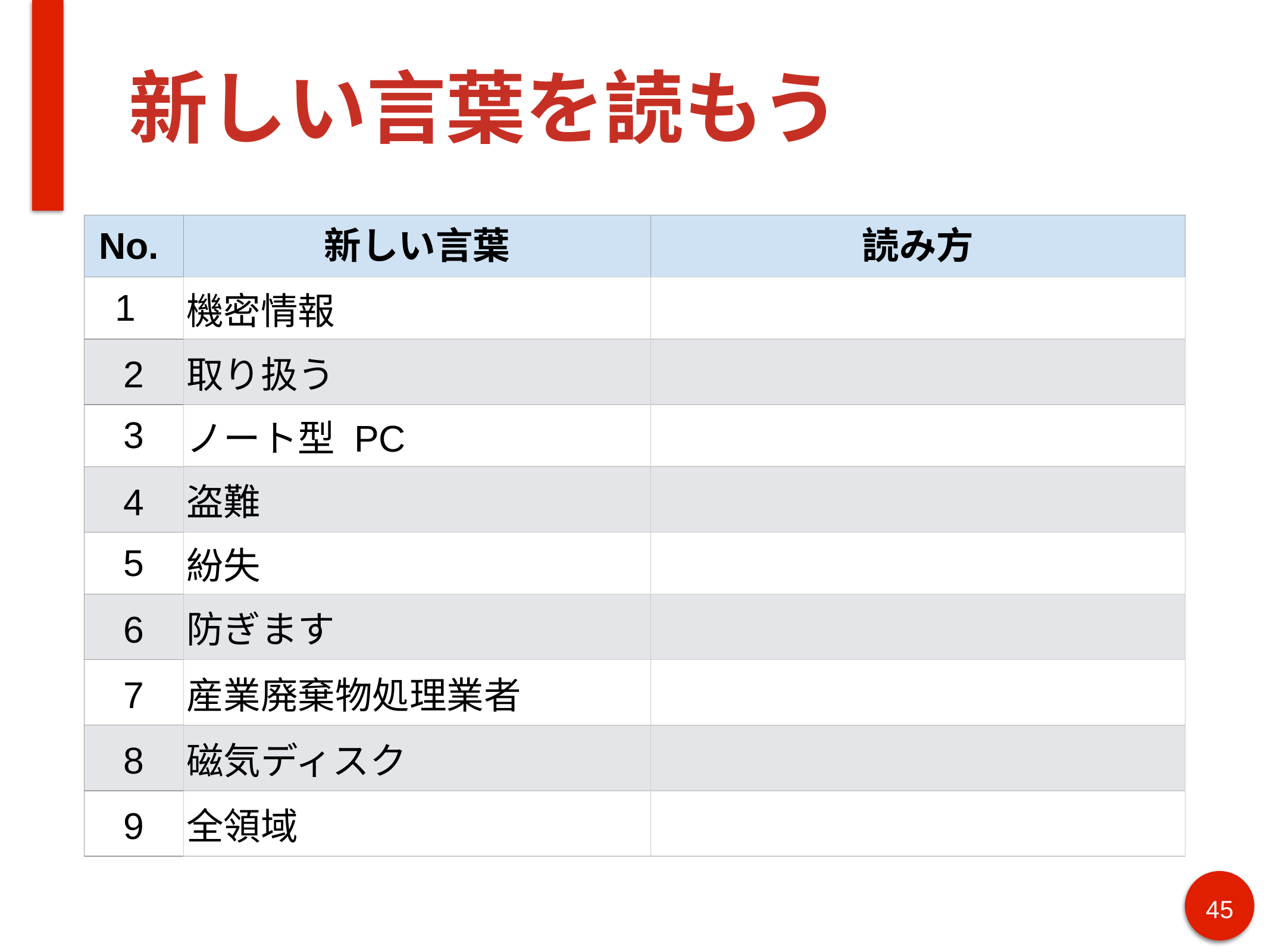

# 新しい言葉を読もう
| No. | 新しい言葉 | 読み方 |
| --- | --- | --- |
| 1 | 機密情報 |  |
| 2 | 取り扱う |  |
| 3 | ノート型 PC |  |
| 4 | 盗難 |  |
| 5 | 紛失 |  |
| 6 | 防ぎます |  |
| 7 | 産業廃棄物処理業者 |  |
| 8 | 磁気ディスク |  |
| 9 | 全領域 |  |
45